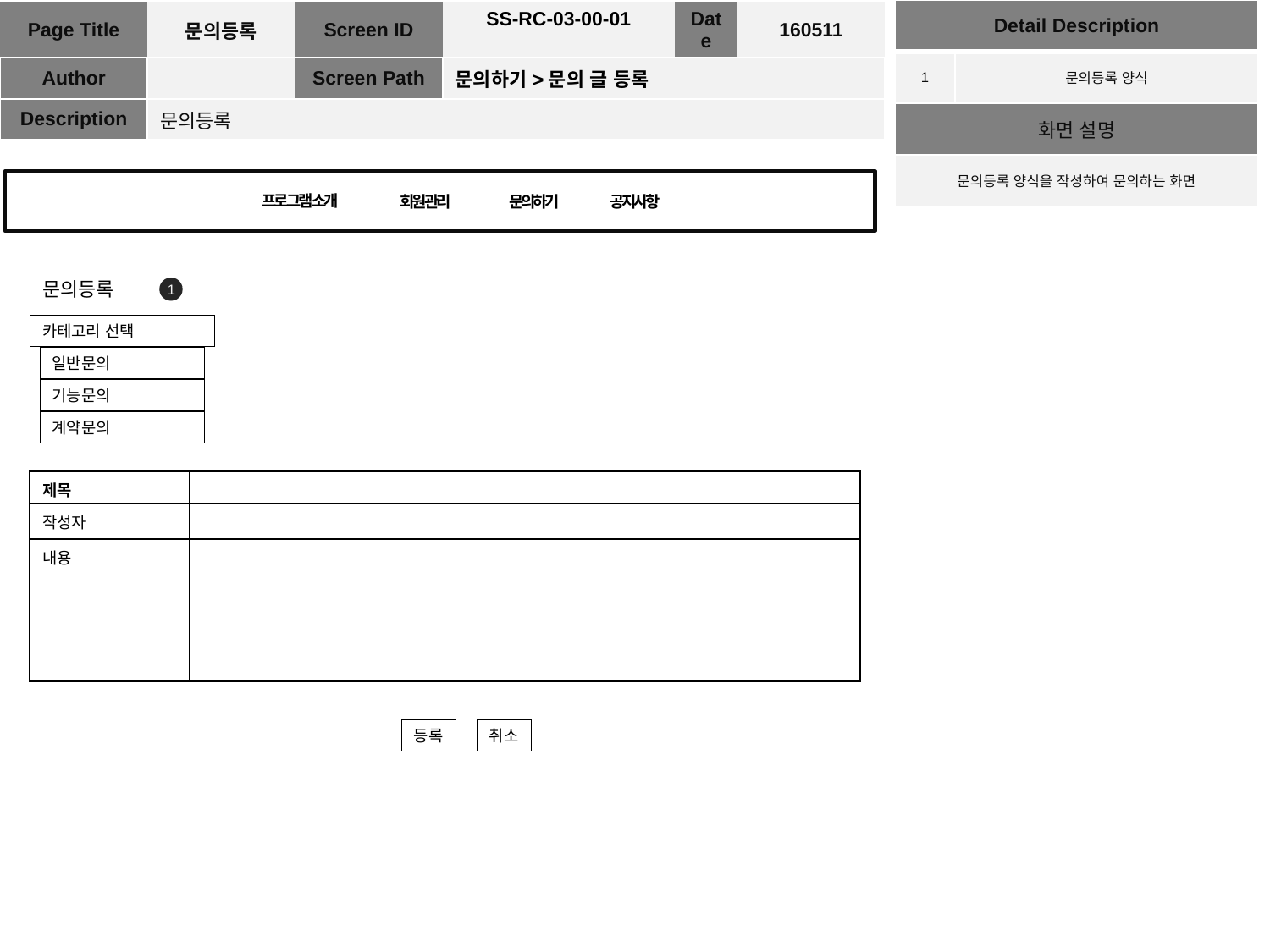

| Detail Description |  |
| --- | --- |
| 1 | 문의등록 양식 |
| 화면 설명 |  |
| 문의등록 양식을 작성하여 문의하는 화면 |  |
| Page Title | 문의등록 | Screen ID | SS-RC-03-00-01 | Date | 160511 |
| --- | --- | --- | --- | --- | --- |
| Author |  | Screen Path | 문의하기>문의 글 등록 |  |  |
| Description | 문의등록 |  |  |  |  |

프로그램 소개
회원관리
문의하기
공지사항
문의등록
1

카테고리 선택
일반문의
기능문의
계약문의
| 제목 |  |
| --- | --- |
| 작성자 |  |
| 내용 |  |
등록
취소